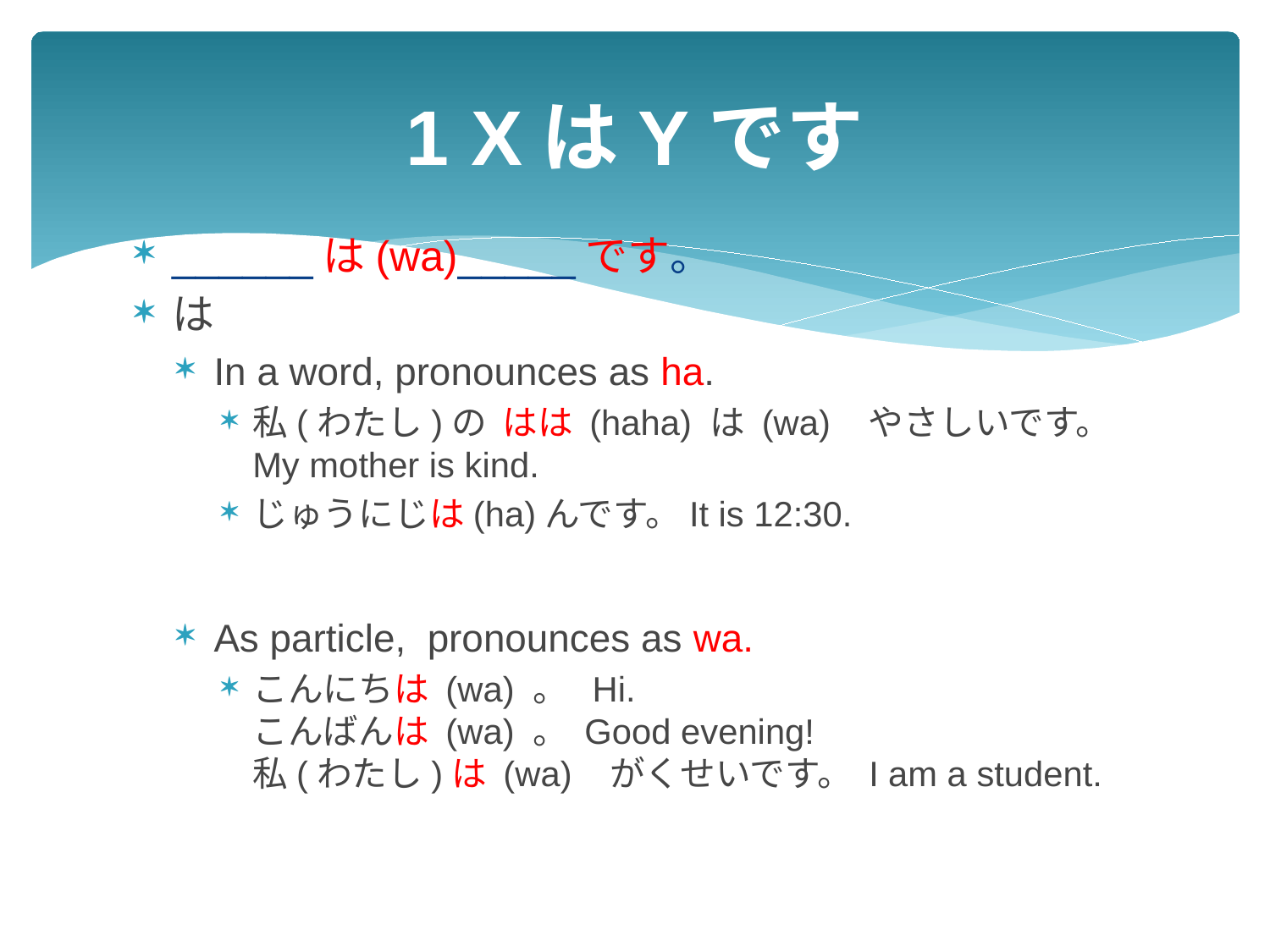

# 1 XはYです
______は(wa)_____です。
は
In a word, pronounces as ha.
私(わたし)の  はは (haha) は (wa)   やさしいです。 My mother is kind.
じゅうにじは(ha)んです。It is 12:30.

As particle,  pronounces as wa.
こんにちは (wa) 。  Hi.
こんばんは (wa) 。 Good evening!
私(わたし)は (wa)   がくせいです。 I am a student.